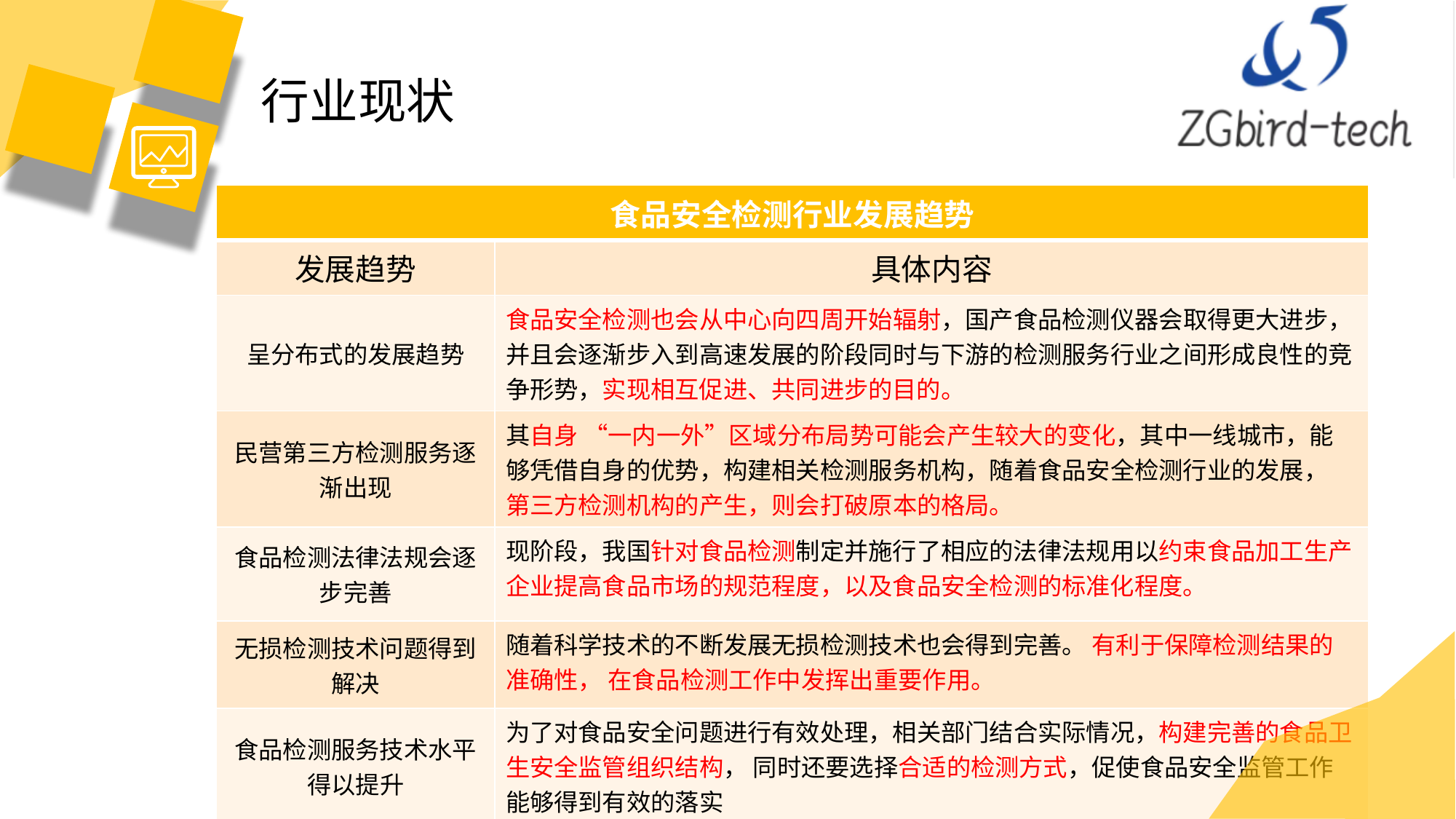

行业现状

| 食品安全检测行业发展趋势 |  |
| --- | --- |
| 发展趋势 | 具体内容 |
| 呈分布式的发展趋势 | 食品安全检测也会从中心向四周开始辐射，国产食品检测仪器会取得更大进步，并且会逐渐步入到高速发展的阶段同时与下游的检测服务行业之间形成良性的竞争形势，实现相互促进、共同进步的目的。 |
| 民营第三方检测服务逐渐出现 | 其自身 “一内一外”区域分布局势可能会产生较大的变化，其中一线城市，能够凭借自身的优势，构建相关检测服务机构，随着食品安全检测行业的发展， 第三方检测机构的产生，则会打破原本的格局。 |
| 食品检测法律法规会逐步完善 | 现阶段，我国针对食品检测制定并施行了相应的法律法规用以约束食品加工生产企业提高食品市场的规范程度，以及食品安全检测的标准化程度。 |
| 无损检测技术问题得到解决 | 随着科学技术的不断发展无损检测技术也会得到完善。 有利于保障检测结果的准确性， 在食品检测工作中发挥出重要作用。 |
| 食品检测服务技术水平得以提升 | 为了对食品安全问题进行有效处理，相关部门结合实际情况，构建完善的食品卫生安全监管组织结构， 同时还要选择合适的检测方式，促使食品安全监管工作能够得到有效的落实 |